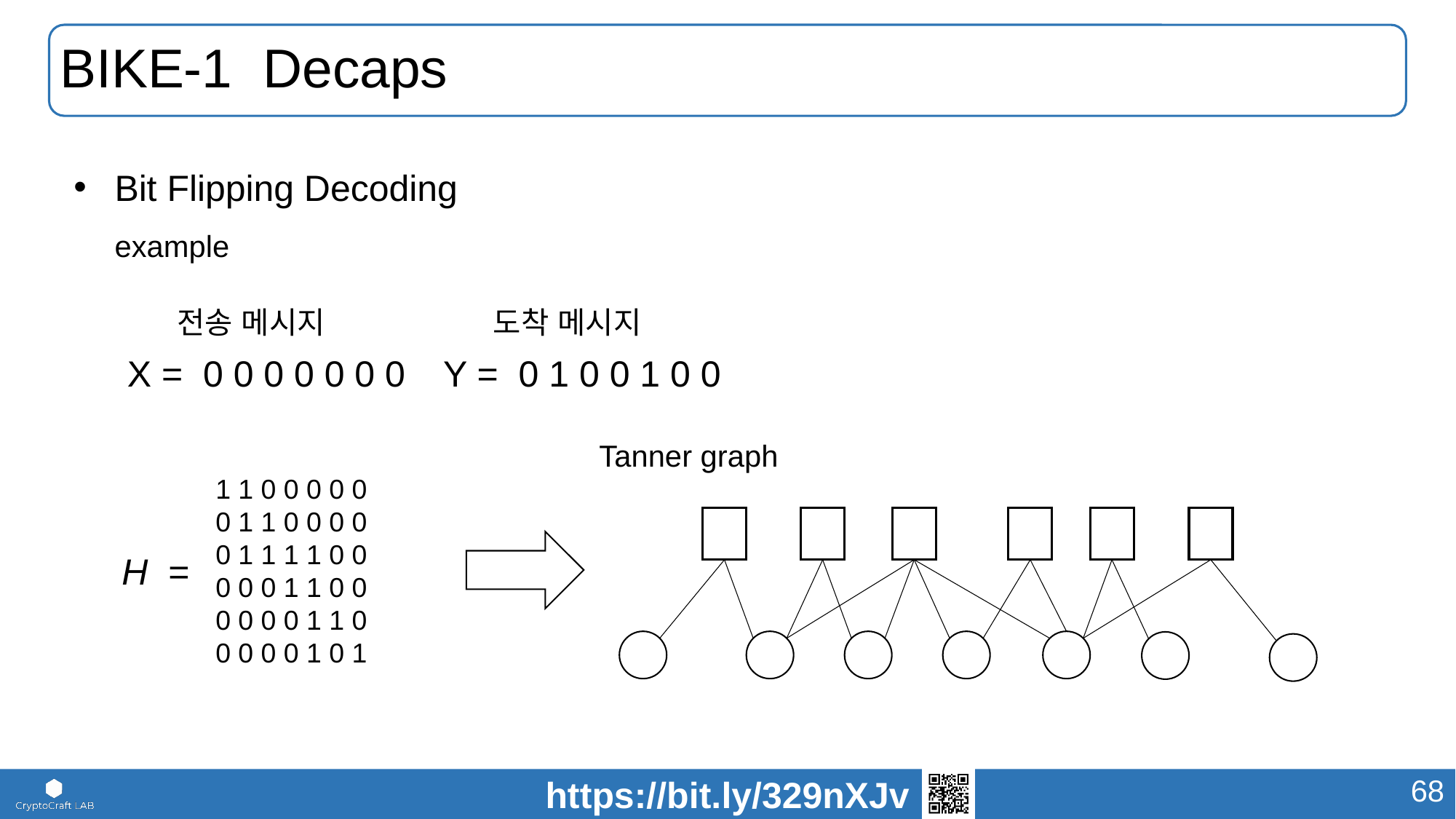

# BIKE-1  Decaps
Bit Flipping Decoding
example
전송 메시지
X =  0 0 0 0 0 0 0
도착 메시지
Y =  0 1 0 0 1 0 0
Tanner graph
1 1 0 0 0 0 0
0 1 1 0 0 0 0
0 1 1 1 1 0 0
0 0 0 1 1 0 0
0 0 0 0 1 1 0
0 0 0 0 1 0 1
H  =